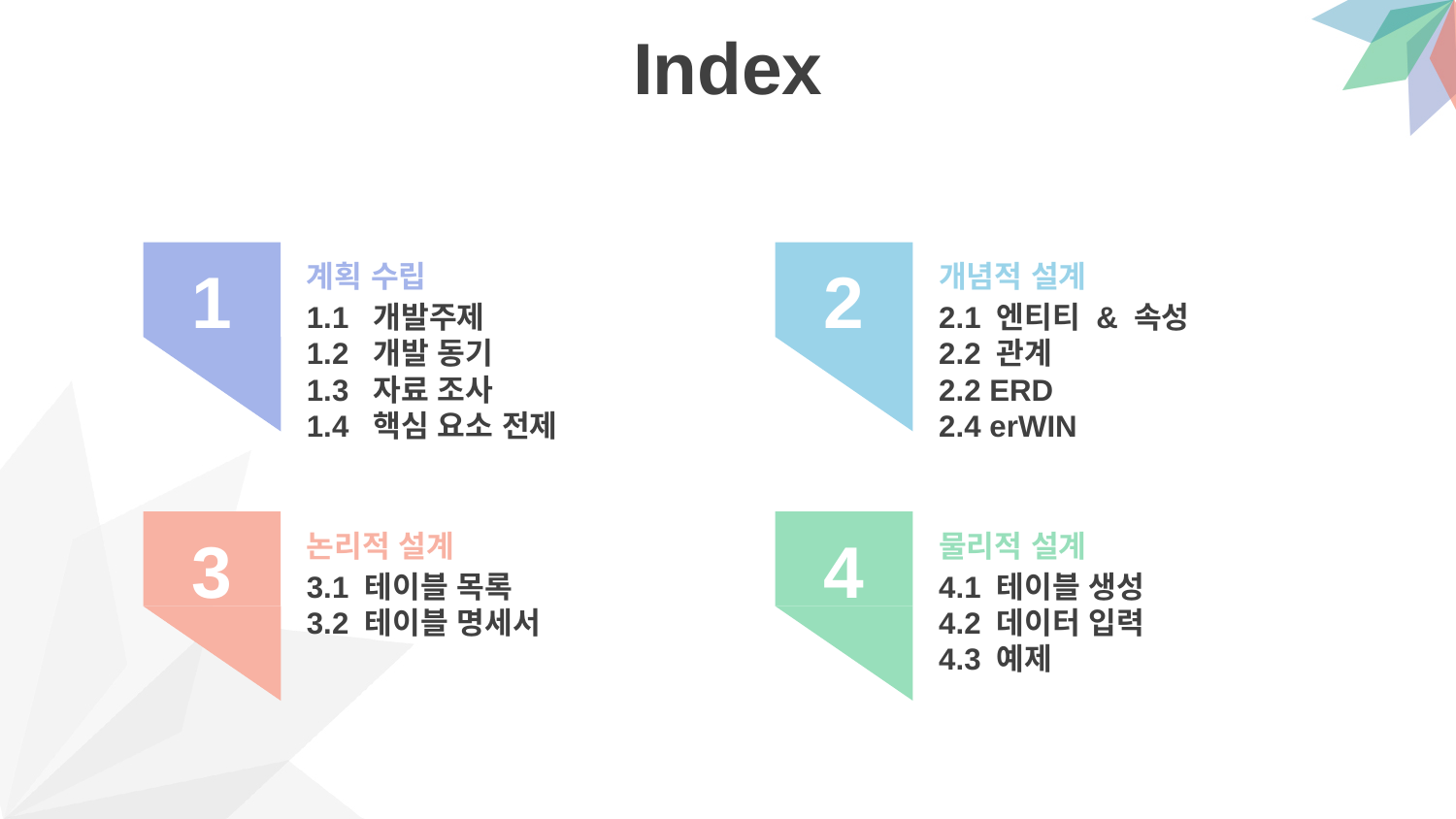

Index

2
1
개념적 설계
2.1 엔티티 & 속성
2.2 관계
2.2 ERD
2.4 erWIN
계획 수립
1.1  개발주제
1.2  개발 동기
1.3  자료 조사
1.4  핵심 요소 전제

4
3
물리적 설계
4.1 테이블 생성
4.2 데이터 입력
4.3 예제
논리적 설계
3.1 테이블 목록
3.2 테이블 명세서